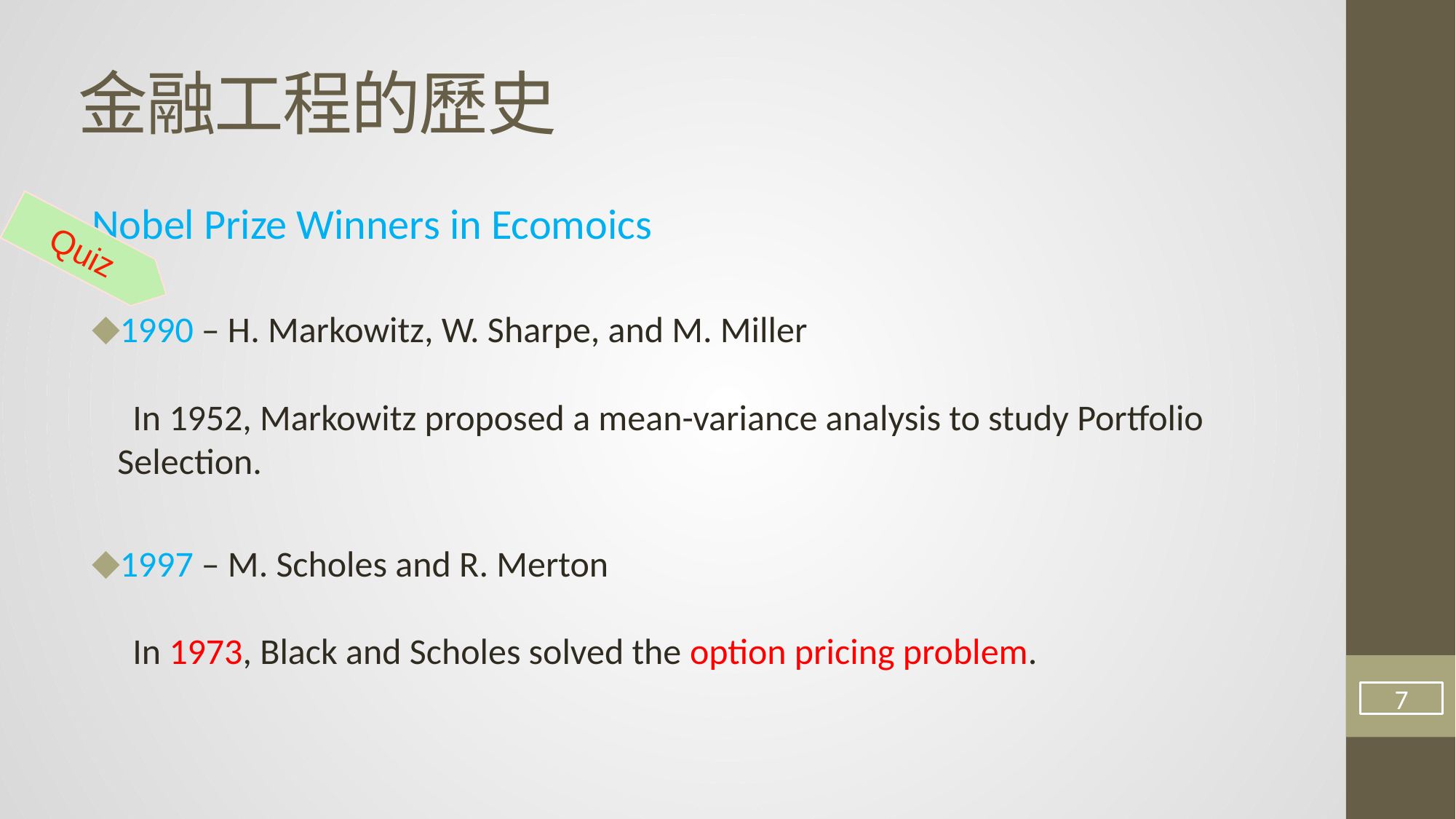

# 金融工程的歷史
Quiz

Nobel Prize Winners in Ecomoics

1990 – H. Markowitz, W. Sharpe, and M. Miller

     In 1952, Markowitz proposed a mean-variance analysis to study Portfolio Selection.

1997 – M. Scholes and R. Merton

     In 1973, Black and Scholes solved the option pricing problem.
7